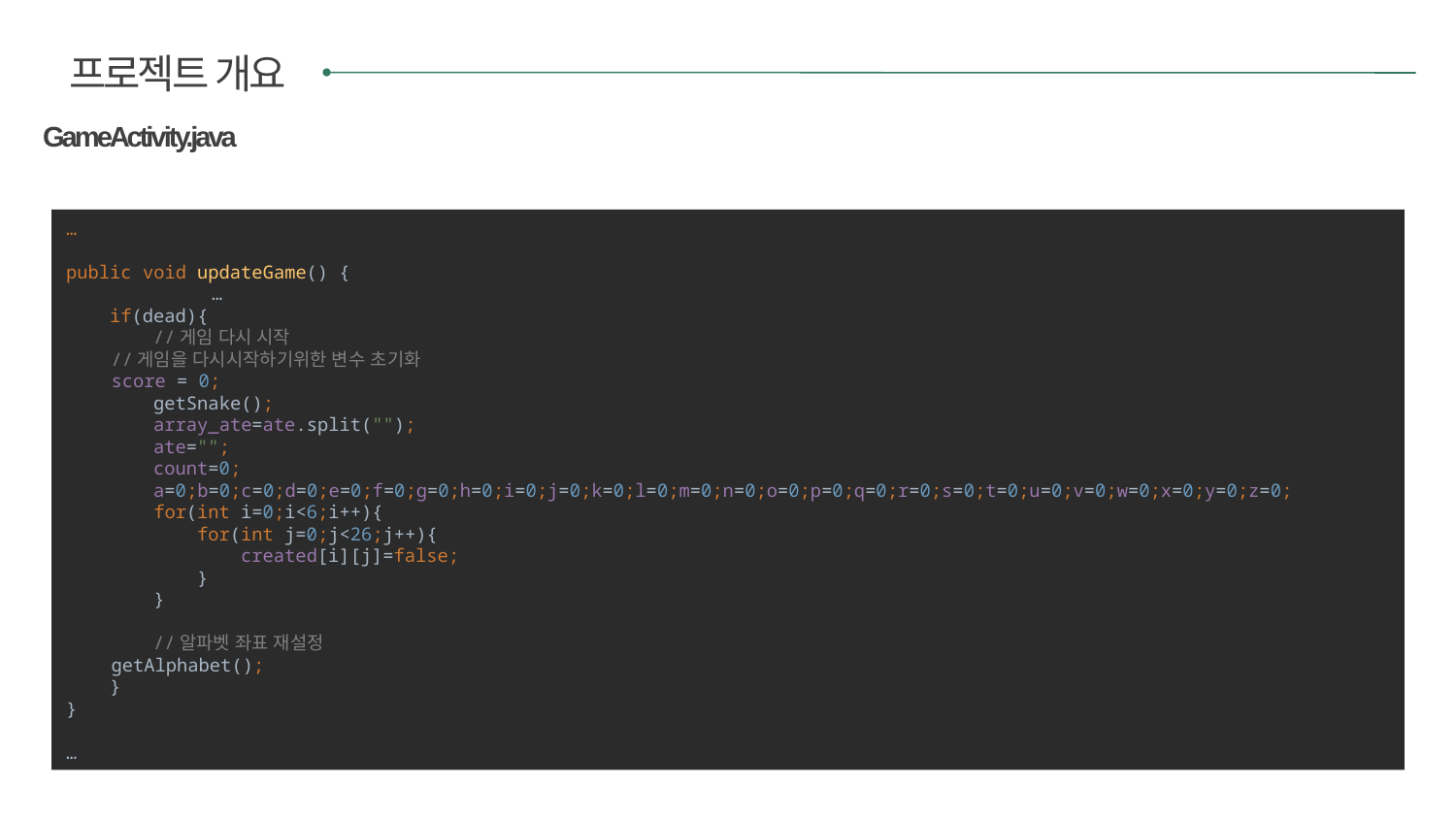

프로젝트 개요
GameActivity.java
…

public void updateGame() {
	…
    if(dead){
        //게임 다시 시작
        //게임을 다시시작하기위한 변수 초기화
        score = 0;
        getSnake();
        array_ate=ate.split("");
        ate="";
        count=0;
        a=0;b=0;c=0;d=0;e=0;f=0;g=0;h=0;i=0;j=0;k=0;l=0;m=0;n=0;o=0;p=0;q=0;r=0;s=0;t=0;u=0;v=0;w=0;x=0;y=0;z=0;
        for(int i=0;i<6;i++){
            for(int j=0;j<26;j++){
                created[i][j]=false;
            }
        }
        //알파벳 좌표 재설정
        getAlphabet();
    }
}

…